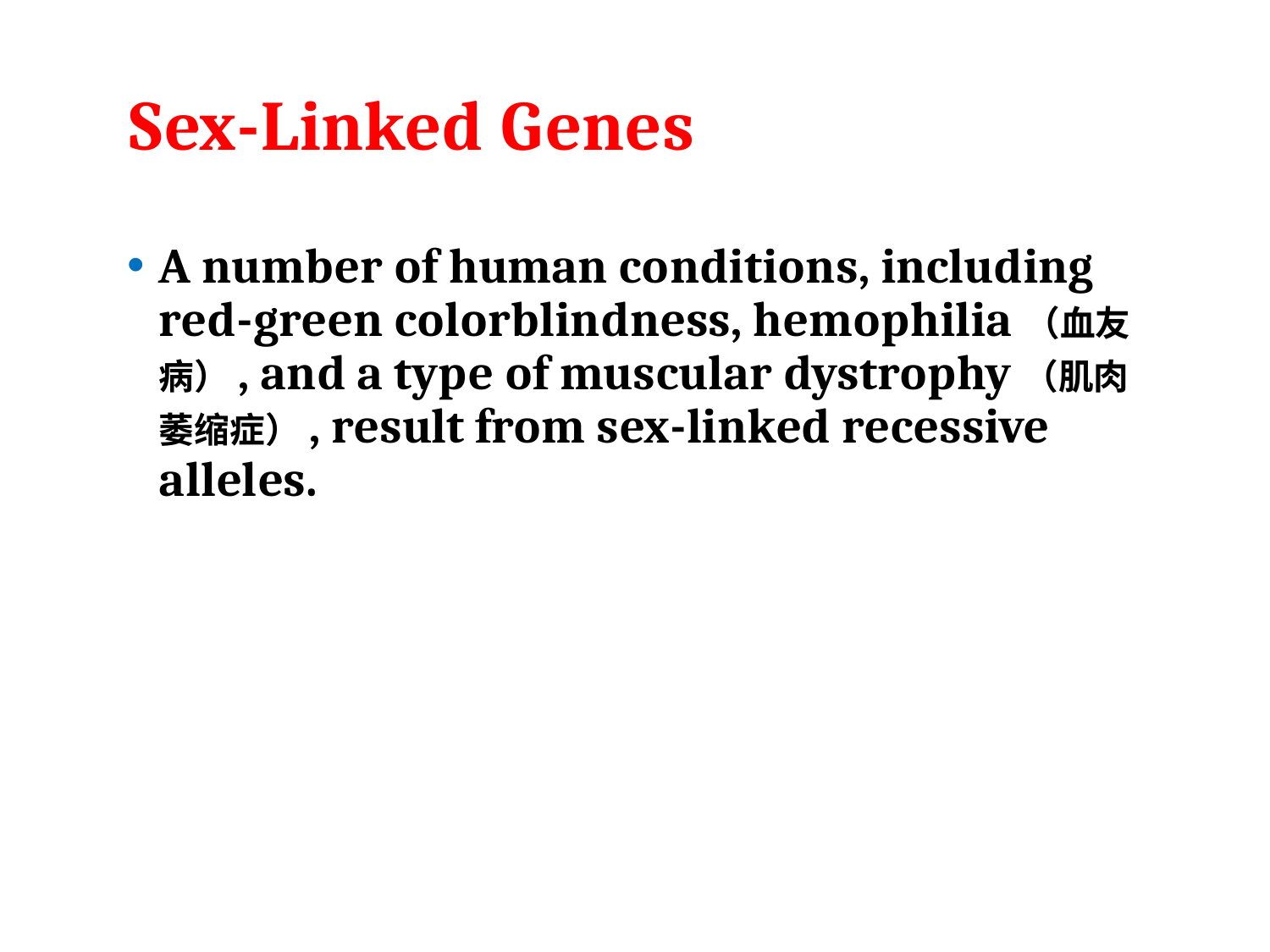

# Sex-Linked Genes
A number of human conditions, including red-green colorblindness, hemophilia（血友病）, and a type of muscular dystrophy（肌肉萎缩症）, result from sex-linked recessive alleles.